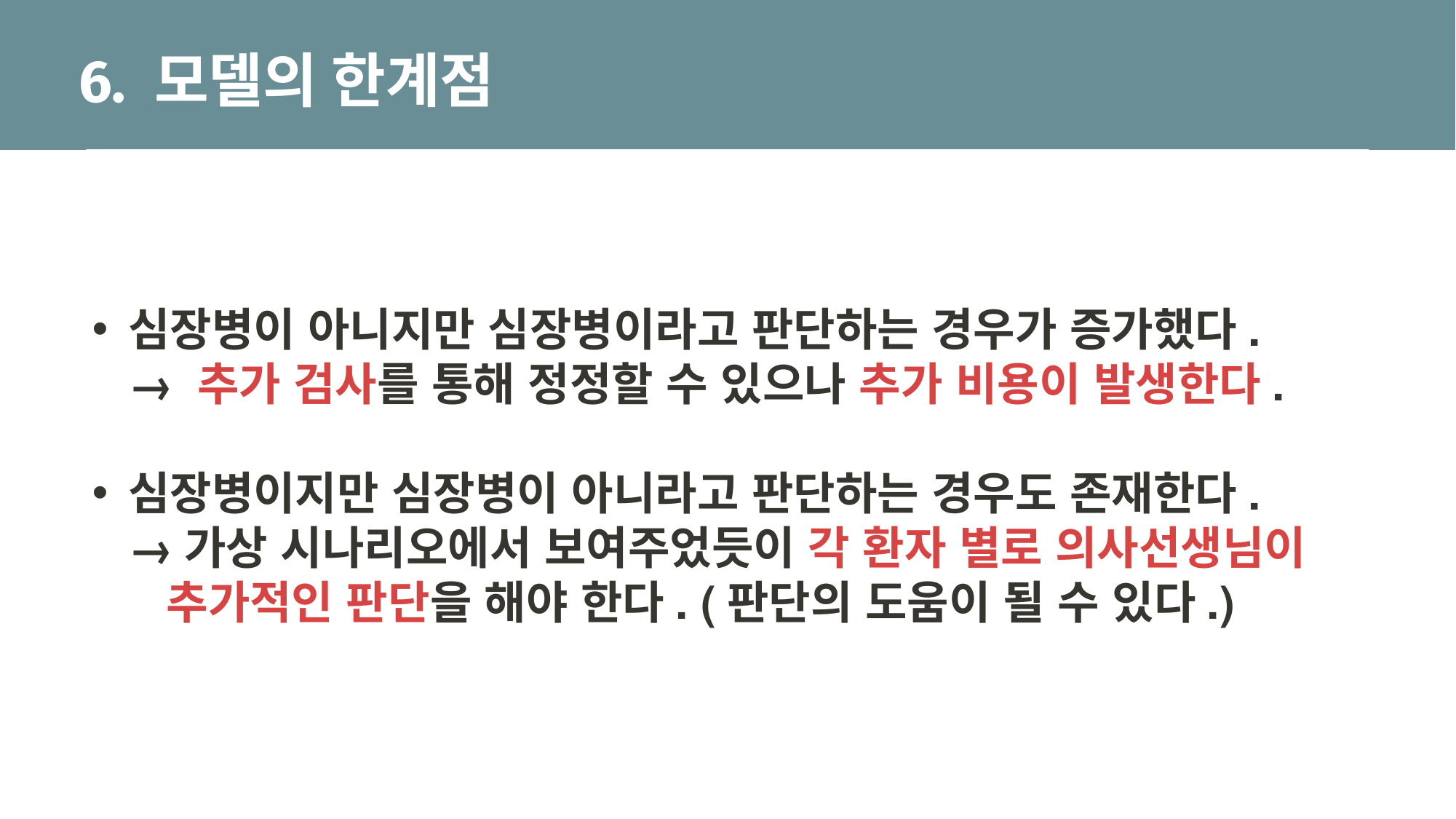

# 6. 모델의 한계점

심장병이 아니지만 심장병이라고 판단하는 경우가 증가했다.
→ 추가 검사를 통해 정정할 수 있으나 추가 비용이 발생한다.

심장병이지만 심장병이 아니라고 판단하는 경우도 존재한다.
→가상 시나리오에서 보여주었듯이 각 환자 별로 의사선생님이
   추가적인 판단을 해야 한다. (판단의 도움이 될 수 있다.)